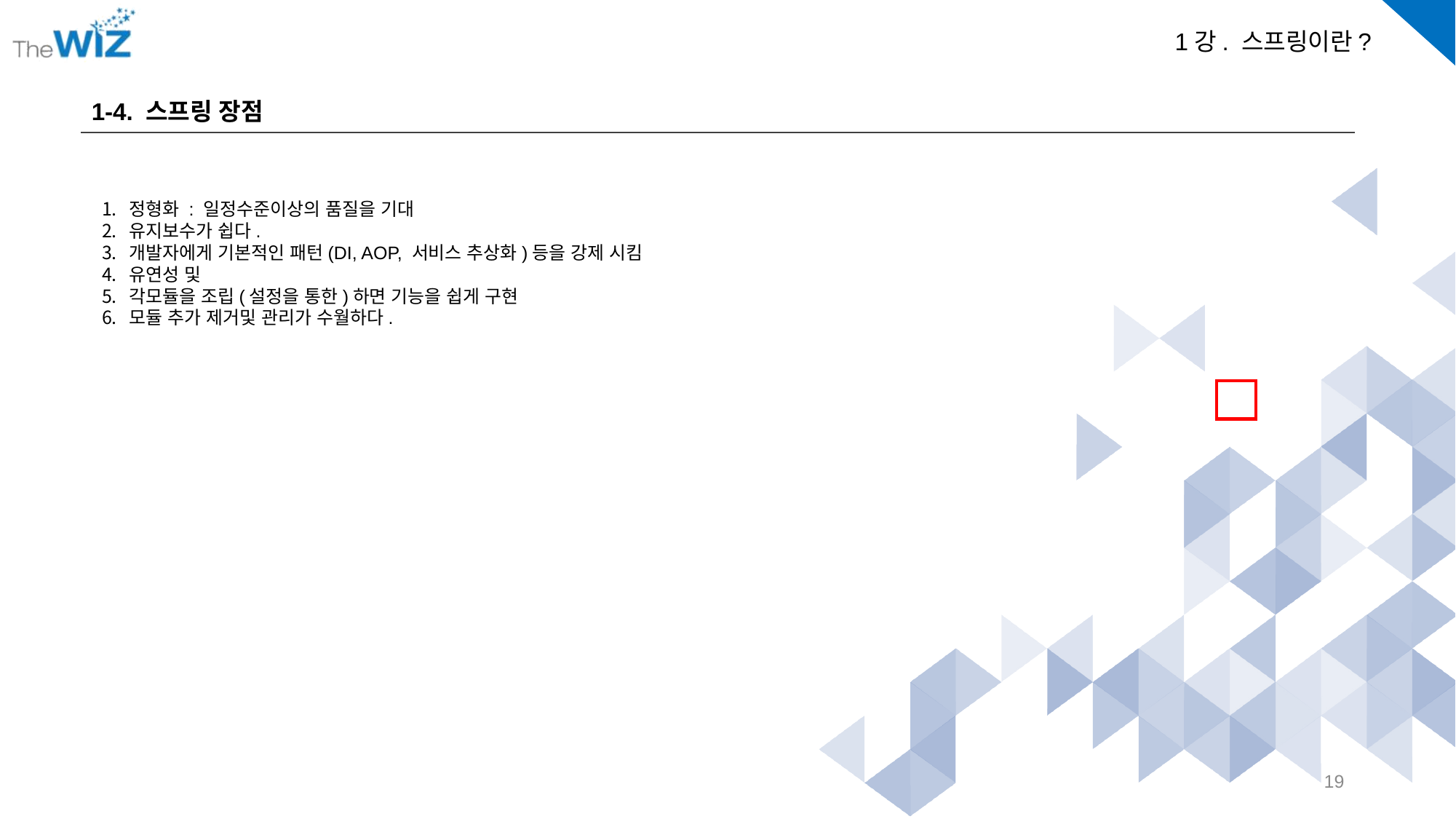

1-4. 스프링 장점

정형화 : 일정수준이상의 품질을 기대
유지보수가 쉽다.
개발자에게 기본적인 패턴(DI, AOP, 서비스 추상화)등을 강제 시킴
유연성 및
각모듈을 조립(설정을 통한)하면 기능을 쉽게 구현
모듈 추가 제거및 관리가 수월하다.

19